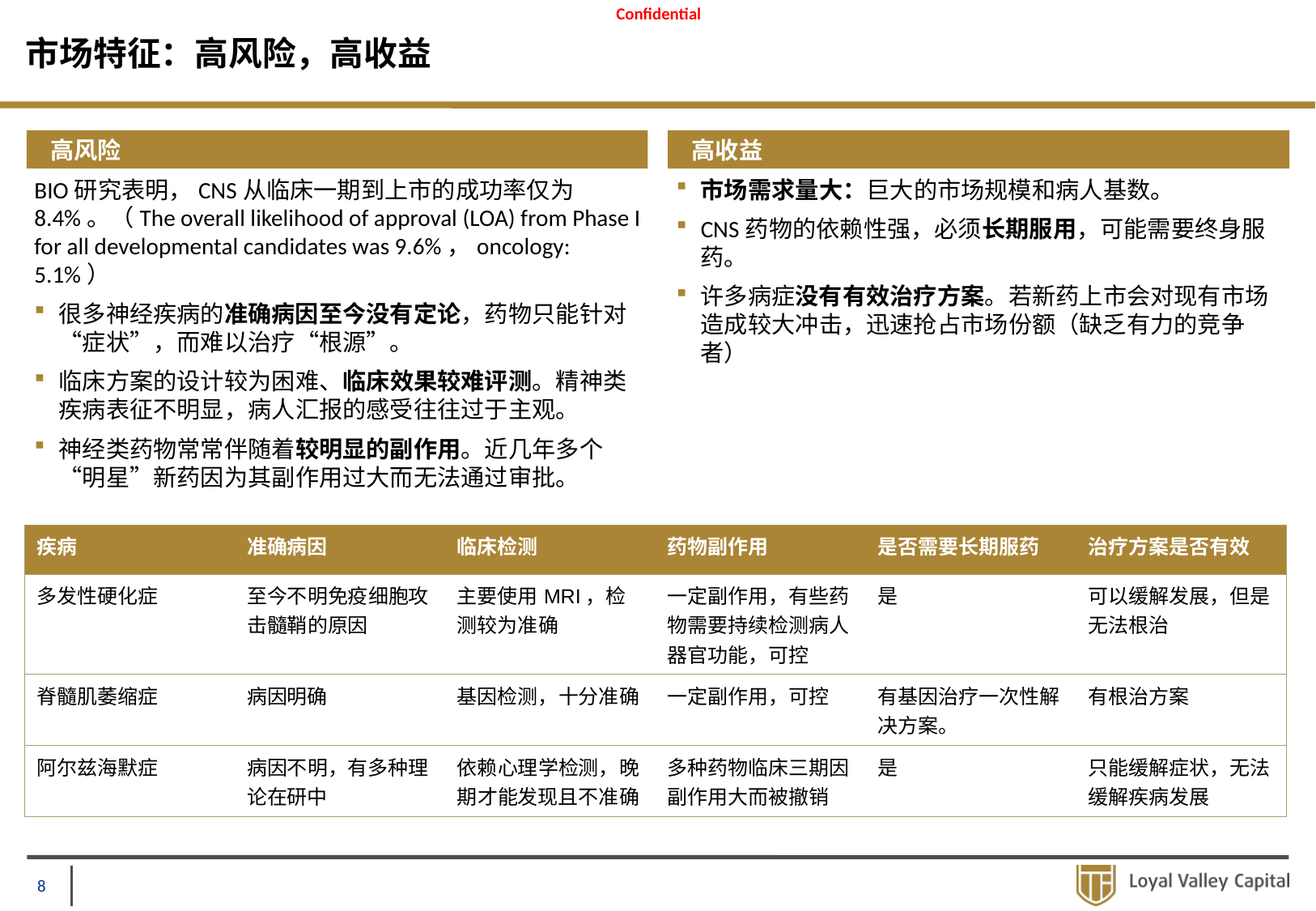

# 市场特征：高风险，高收益
高风险
高收益
BIO研究表明，CNS从临床一期到上市的成功率仅为8.4%。（The overall likelihood of approval (LOA) from Phase I for all developmental candidates was 9.6%，oncology: 5.1%）
很多神经疾病的准确病因至今没有定论，药物只能针对“症状”，而难以治疗“根源”。
临床方案的设计较为困难、临床效果较难评测。精神类疾病表征不明显，病人汇报的感受往往过于主观。
神经类药物常常伴随着较明显的副作用。近几年多个“明星”新药因为其副作用过大而无法通过审批。

。

市场需求量大：巨大的市场规模和病人基数。
CNS药物的依赖性强，必须长期服用，可能需要终身服药。
许多病症没有有效治疗方案。若新药上市会对现有市场造成较大冲击，迅速抢占市场份额（缺乏有力的竞争者）
| 疾病 | 准确病因 | 临床检测 | 药物副作用 | 是否需要长期服药 | 治疗方案是否有效 |
| --- | --- | --- | --- | --- | --- |
| 多发性硬化症 | 至今不明免疫细胞攻击髓鞘的原因 | 主要使用MRI，检测较为准确 | 一定副作用，有些药物需要持续检测病人器官功能，可控 | 是 | 可以缓解发展，但是无法根治 |
| 脊髓肌萎缩症 | 病因明确 | 基因检测，十分准确 | 一定副作用，可控 | 有基因治疗一次性解决方案。 | 有根治方案 |
| 阿尔兹海默症 | 病因不明，有多种理论在研中 | 依赖心理学检测，晚期才能发现且不准确 | 多种药物临床三期因副作用大而被撤销 | 是 | 只能缓解症状，无法缓解疾病发展 |